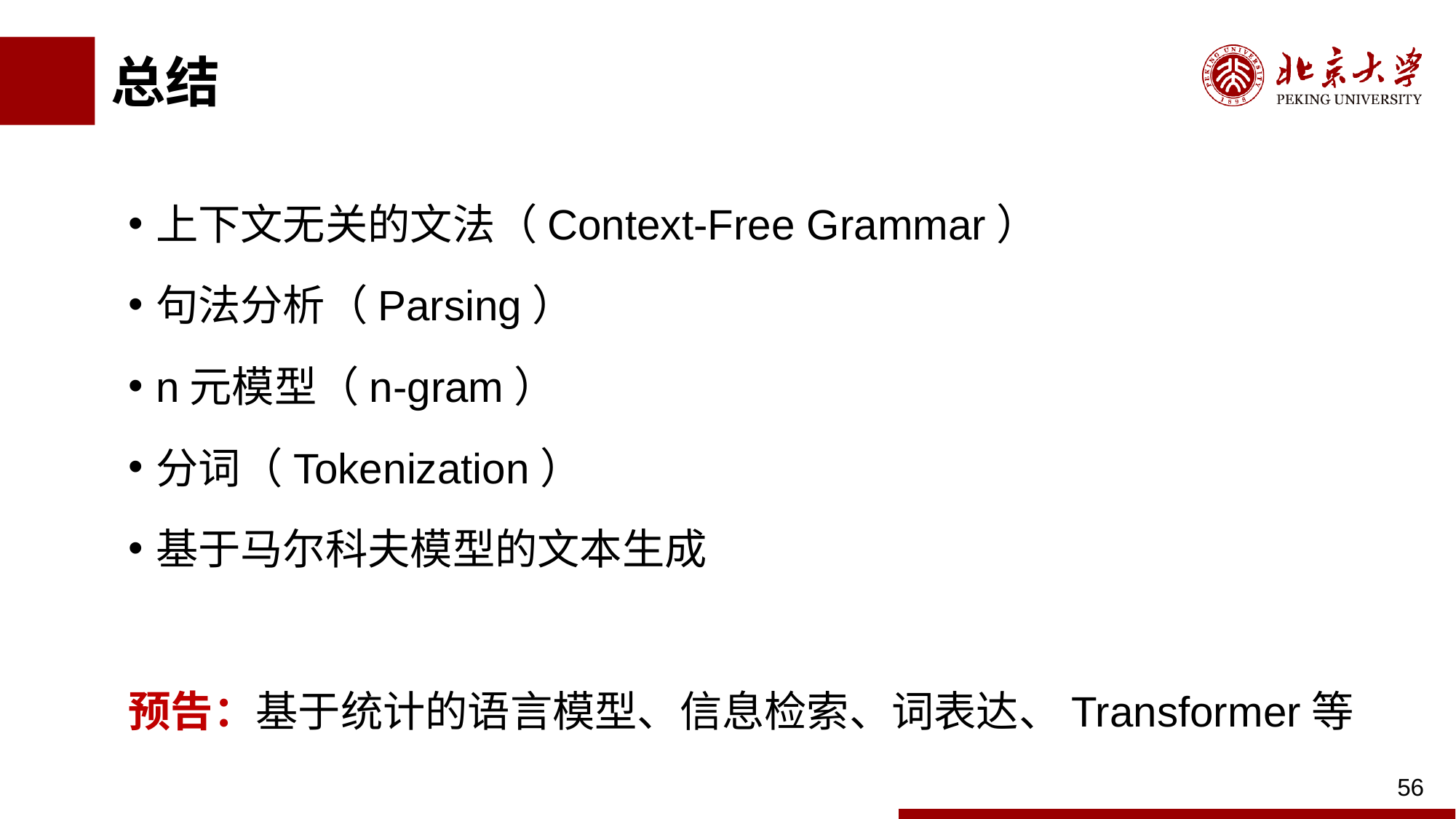

# 总结
上下文无关的文法（Context-Free Grammar）
句法分析（Parsing）
n元模型（n-gram）
分词（Tokenization）
基于马尔科夫模型的文本生成

预告：基于统计的语言模型、信息检索、词表达、Transformer等